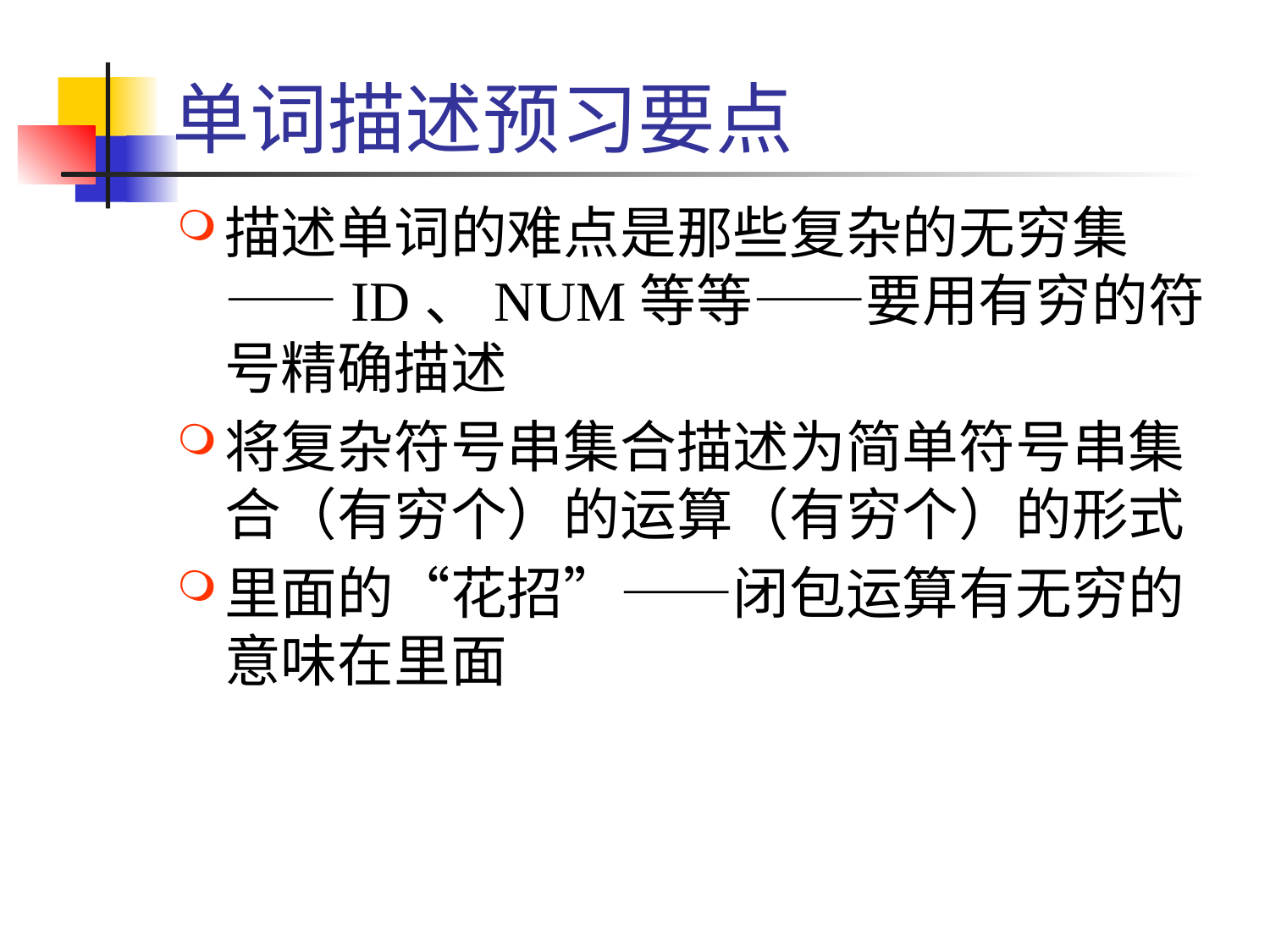

# 单词描述预习要点
描述单词的难点是那些复杂的无穷集
——ID、NUM等等——要用有穷的符号精确描述
将复杂符号串集合描述为简单符号串集合（有穷个）的运算（有穷个）的形式
里面的“花招”——闭包运算有无穷的意味在里面